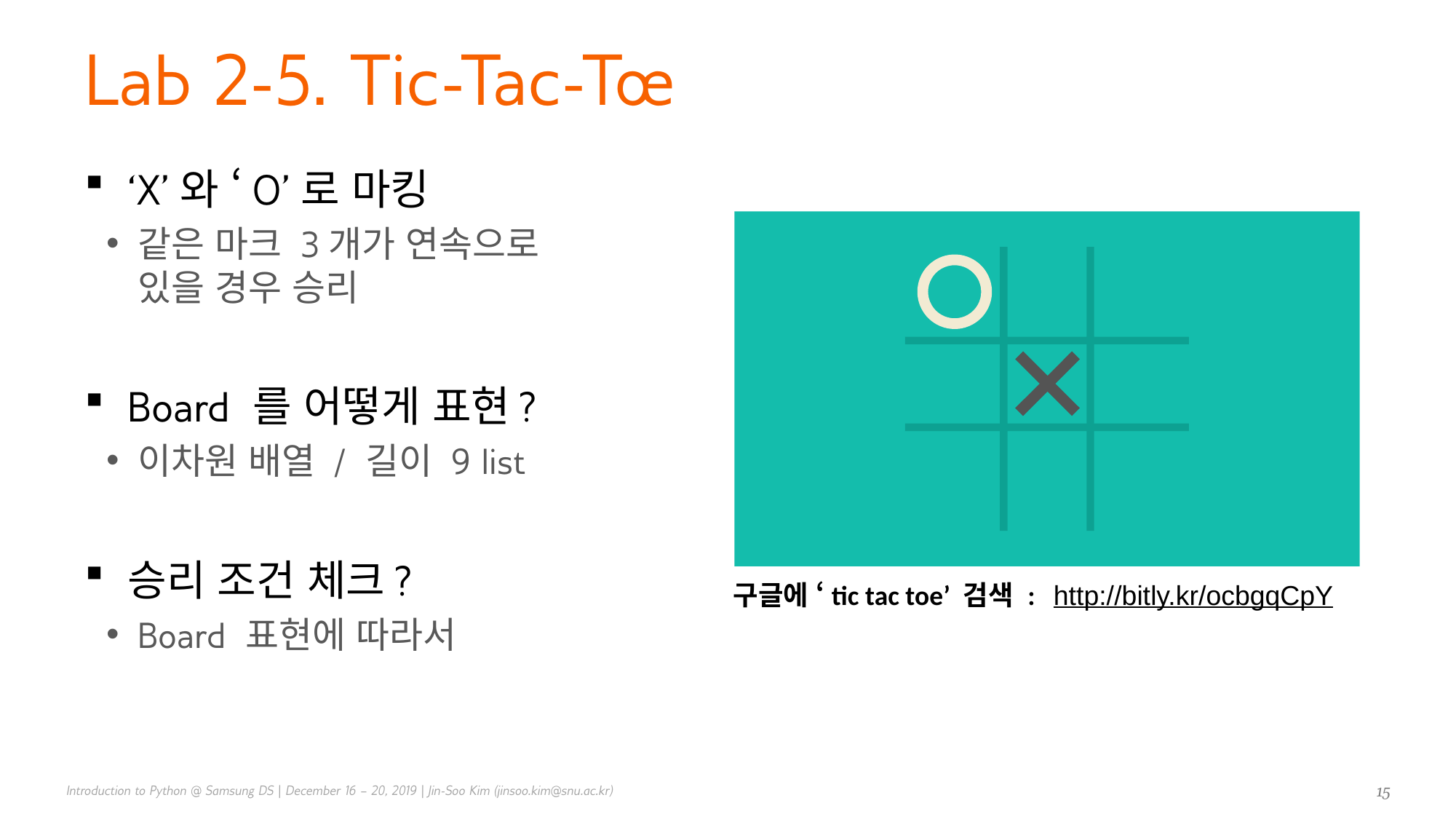

# Lab 2-5. Tic-Tac-Toe
‘X’와 ‘O’로 마킹
같은 마크 3개가 연속으로
있을 경우 승리

Board 를 어떻게 표현?
이차원 배열 / 길이 9 list

승리 조건 체크?
Board 표현에 따라서

구글에 ‘tic tac toe’ 검색 :
http://bitly.kr/ocbgqCpY